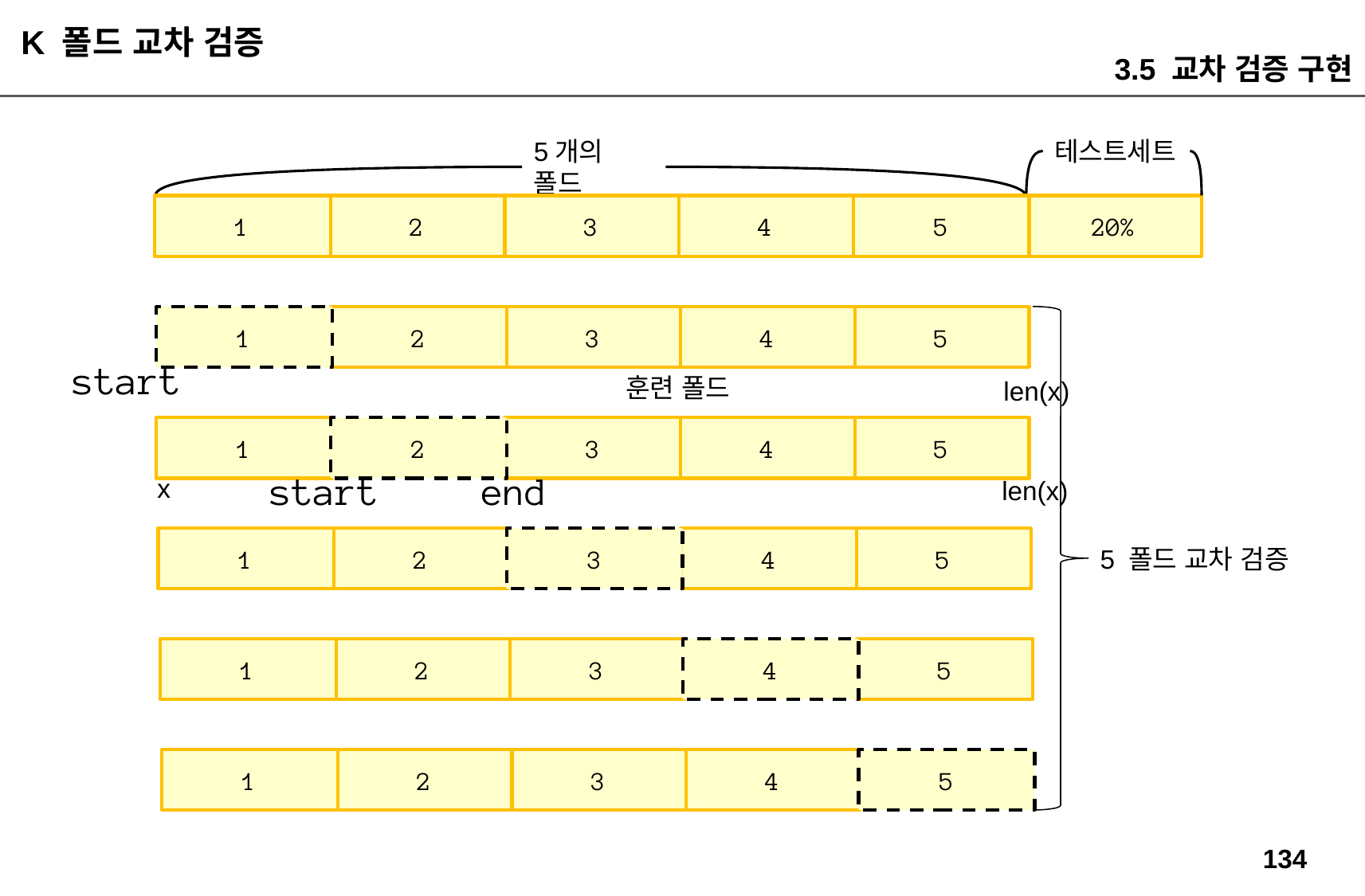

K 폴드 교차 검증
3.5 교차 검증 구현
5개의 폴드
테스트세트

1
5
2
3
4

20%

1
2
3
4
5

start
훈련 폴드
len(x)

1
2
3
4
5

end
start
x
len(x)

1
2
3
4
5

5 폴드 교차 검증

1
2
3
4
5

1
2
3
4
5